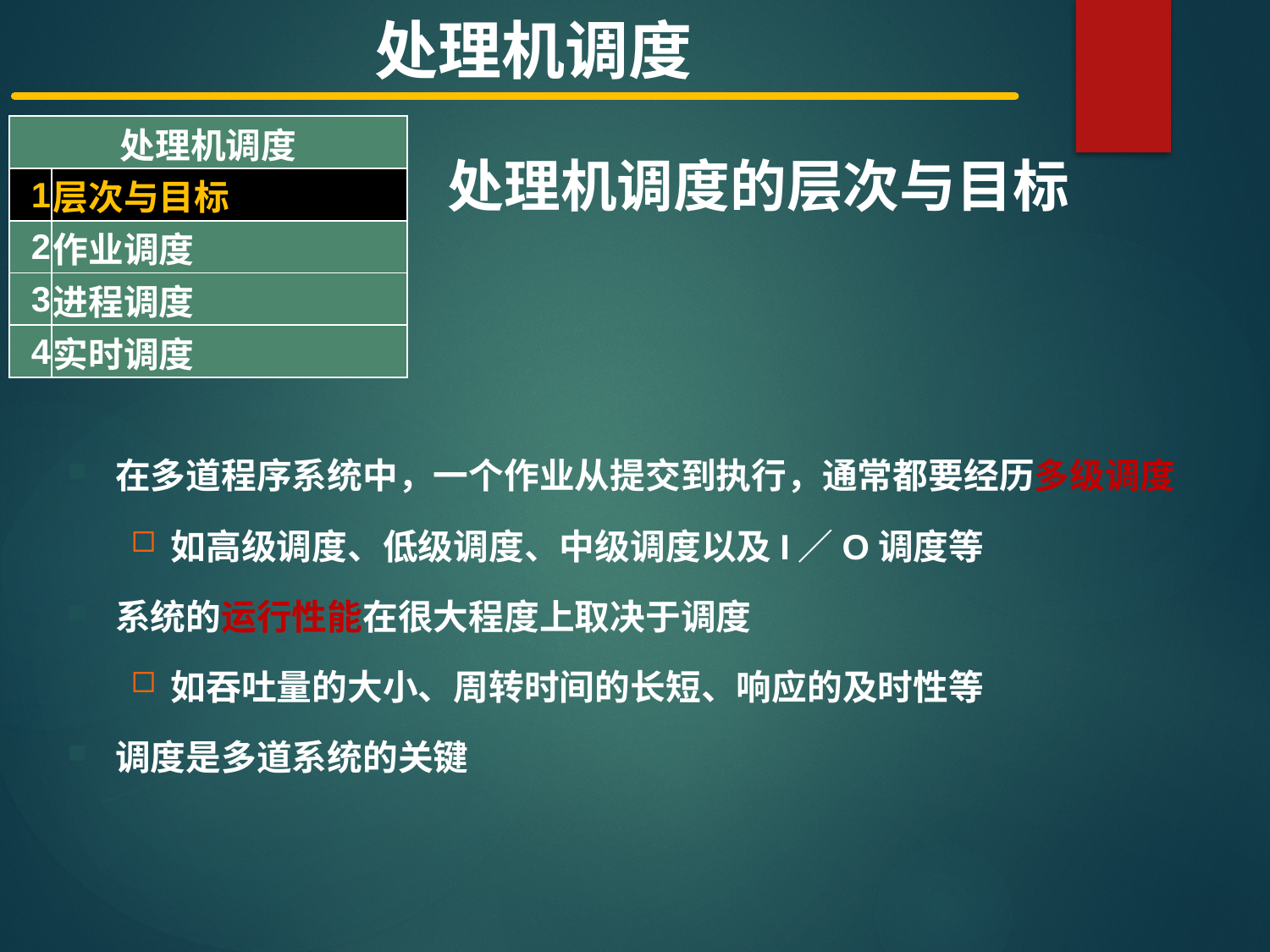

处理机调度
| 处理机调度 |  |
| --- | --- |
| 1 | 层次与目标 |
| 2 | 作业调度 |
| 3 | 进程调度 |
| 4 | 实时调度 |
处理机调度的层次与目标
在多道程序系统中，一个作业从提交到执行，通常都要经历多级调度
如高级调度、低级调度、中级调度以及I／O调度等
系统的运行性能在很大程度上取决于调度
如吞吐量的大小、周转时间的长短、响应的及时性等
调度是多道系统的关键